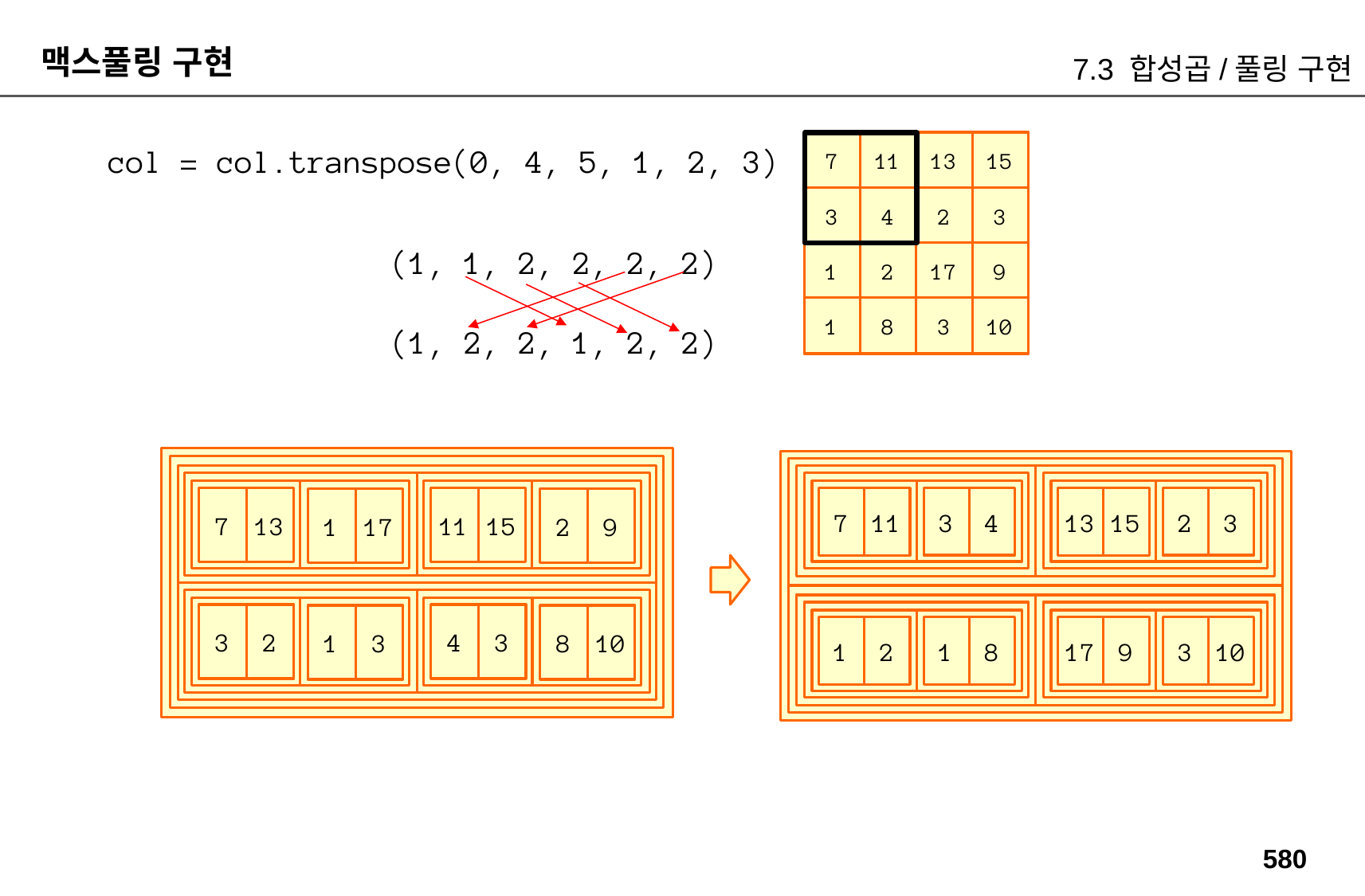

맥스풀링 구현
7.3 합성곱/풀링 구현

7
11
13
15
col = col.transpose(0, 4, 5, 1, 2, 3)
3
4
2
3
               (1, 1, 2, 2, 2, 2)

               (1, 2, 2, 1, 2, 2)

1
2
17
9
1
8
3
10

7
13
11
15
3
4
2
3
7
11
13
15
1
17
2
9

3
2
4
3
1
3
8
10

1
8
3
10
1
2
17
9